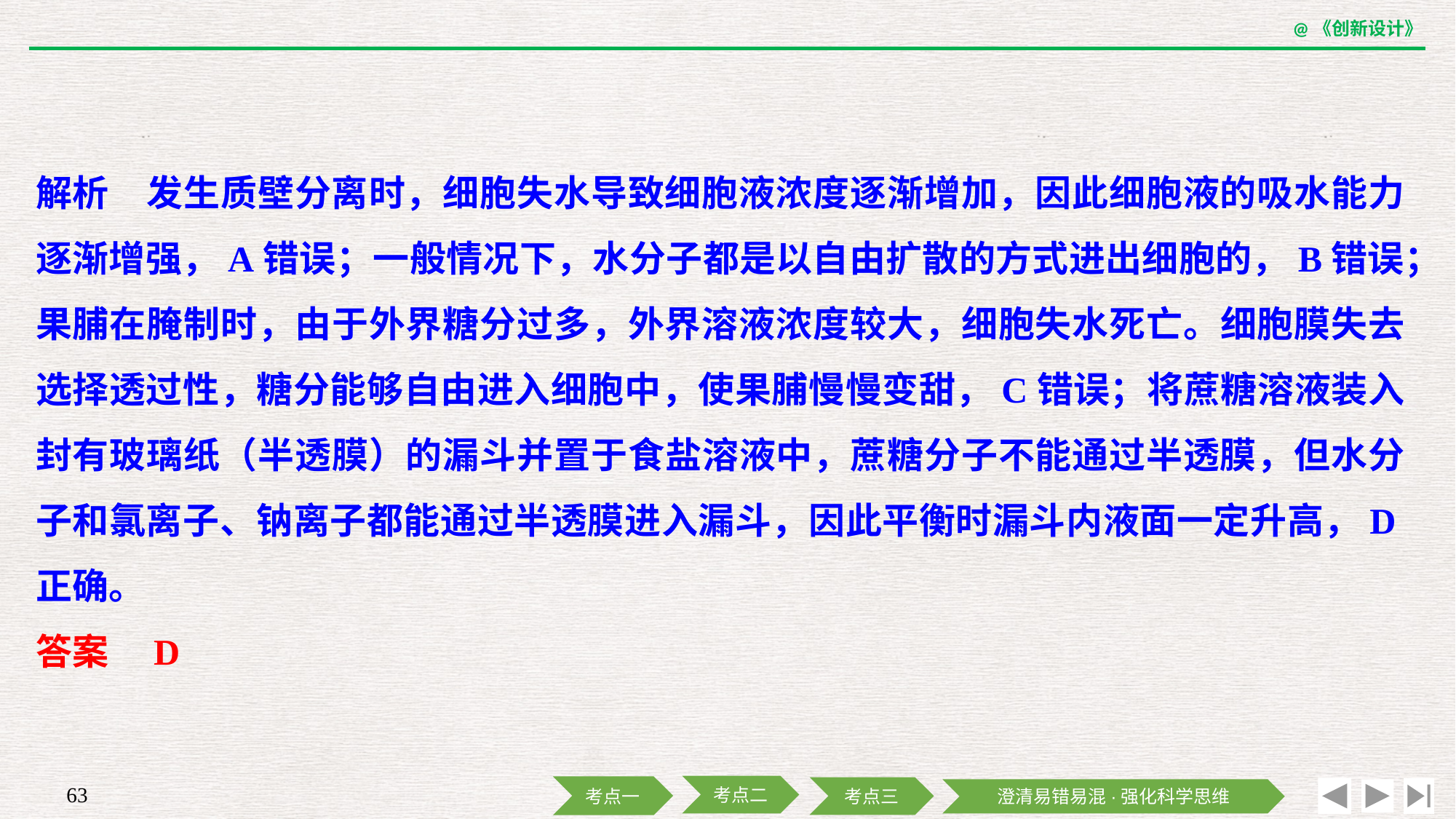

解析　发生质壁分离时，细胞失水导致细胞液浓度逐渐增加，因此细胞液的吸水能力逐渐增强，A错误；一般情况下，水分子都是以自由扩散的方式进出细胞的，B错误；果脯在腌制时，由于外界糖分过多，外界溶液浓度较大，细胞失水死亡。细胞膜失去选择透过性，糖分能够自由进入细胞中，使果脯慢慢变甜，C错误；将蔗糖溶液装入封有玻璃纸（半透膜）的漏斗并置于食盐溶液中，蔗糖分子不能通过半透膜，但水分子和氯离子、钠离子都能通过半透膜进入漏斗，因此平衡时漏斗内液面一定升高，D正确。
答案　D